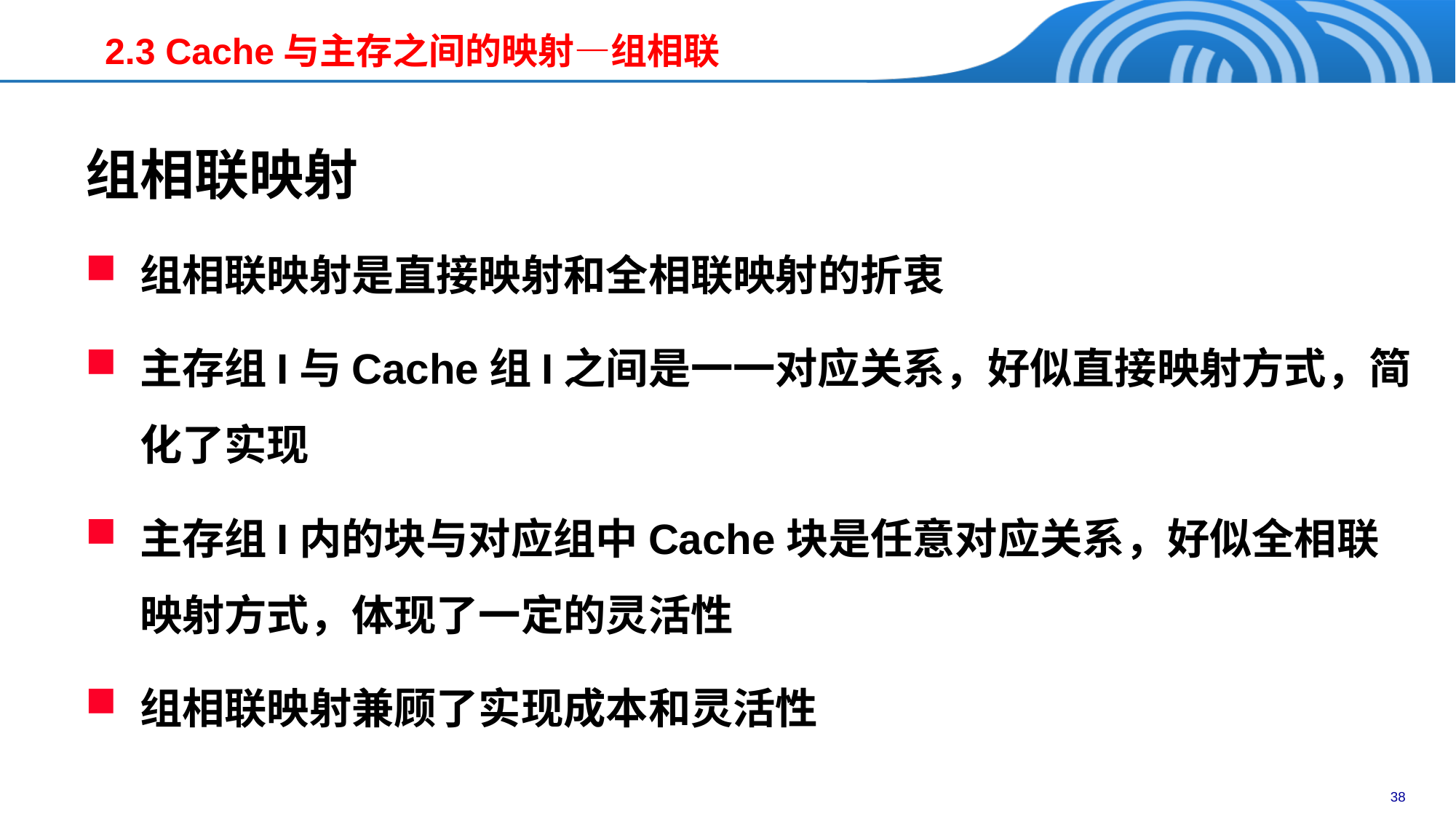

# 2.3 Cache与主存之间的映射—组相联
组相联映射
组相联映射是直接映射和全相联映射的折衷
主存组I与Cache组I之间是一一对应关系，好似直接映射方式，简化了实现
主存组I内的块与对应组中Cache块是任意对应关系，好似全相联映射方式，体现了一定的灵活性
组相联映射兼顾了实现成本和灵活性